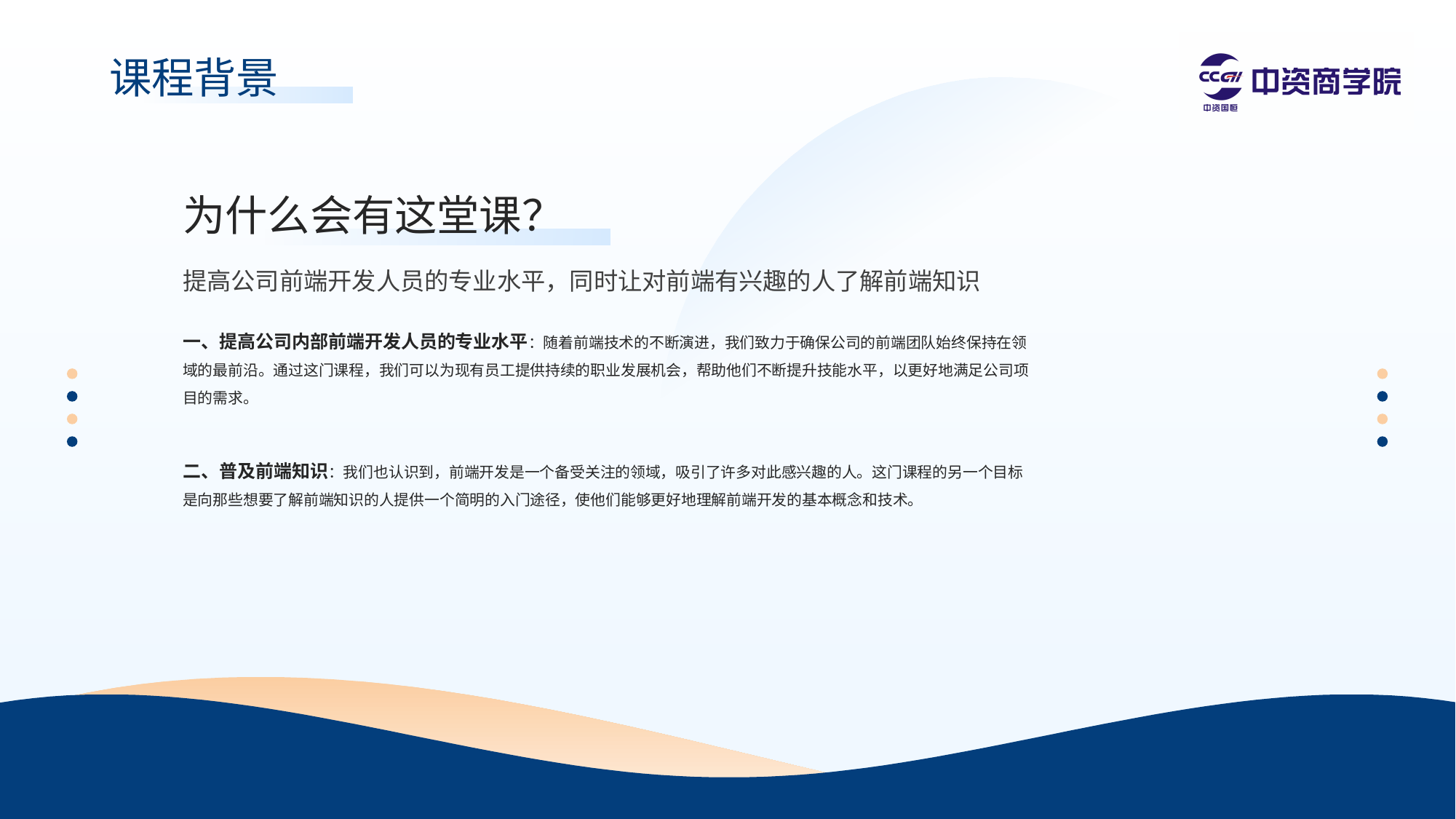

课程背景

为什么会有这堂课？
提高公司前端开发人员的专业水平，同时让对前端有兴趣的人了解前端知识
一、提高公司内部前端开发人员的专业水平：随着前端技术的不断演进，我们致力于确保公司的前端团队始终保持在领域的最前沿。通过这门课程，我们可以为现有员工提供持续的职业发展机会，帮助他们不断提升技能水平，以更好地满足公司项目的需求。

二、普及前端知识：我们也认识到，前端开发是一个备受关注的领域，吸引了许多对此感兴趣的人。这门课程的另一个目标是向那些想要了解前端知识的人提供一个简明的入门途径，使他们能够更好地理解前端开发的基本概念和技术。